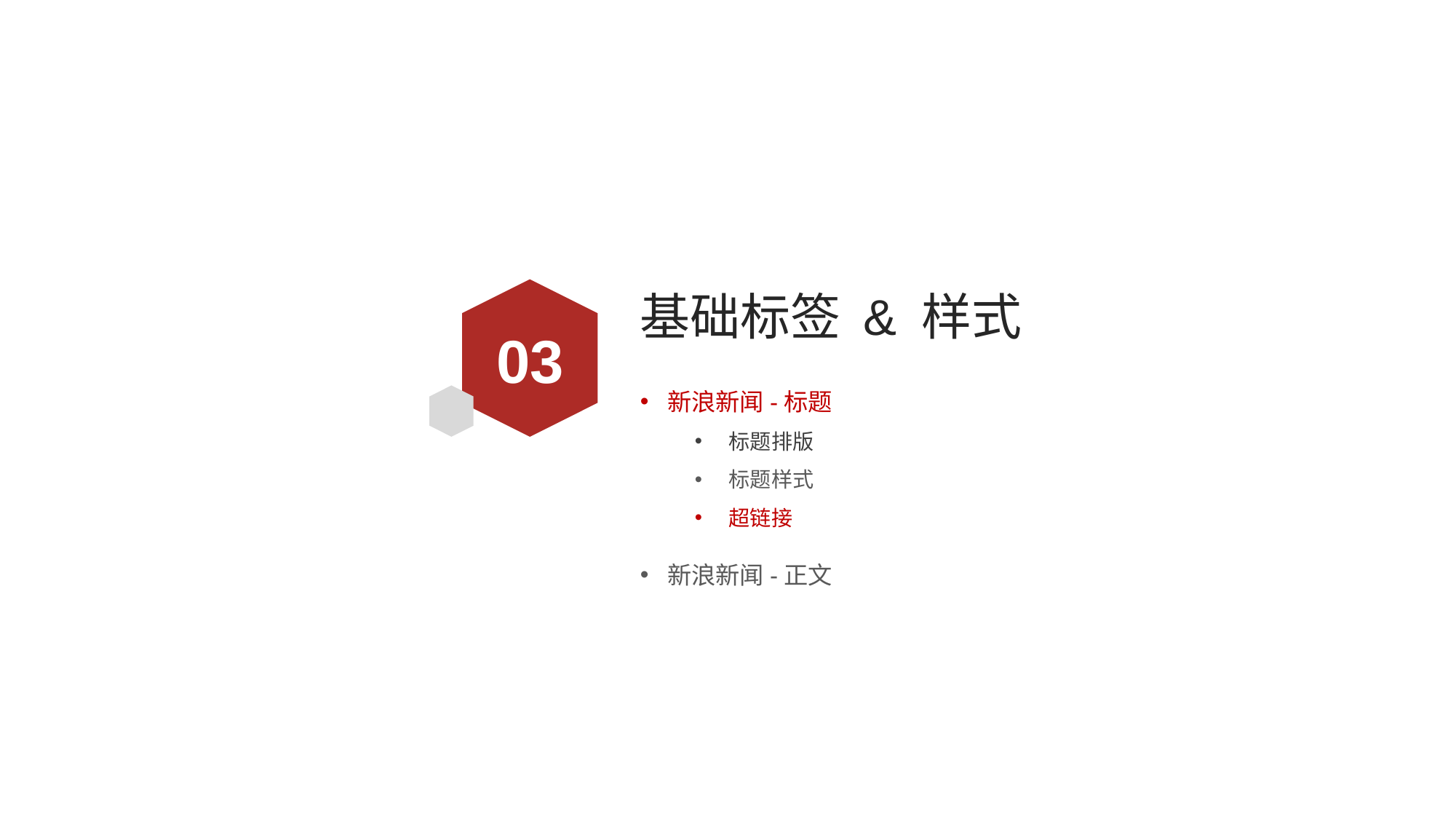

# 基础标签 & 样式
03
新浪新闻-标题
标题排版
标题样式
超链接
新浪新闻-正文